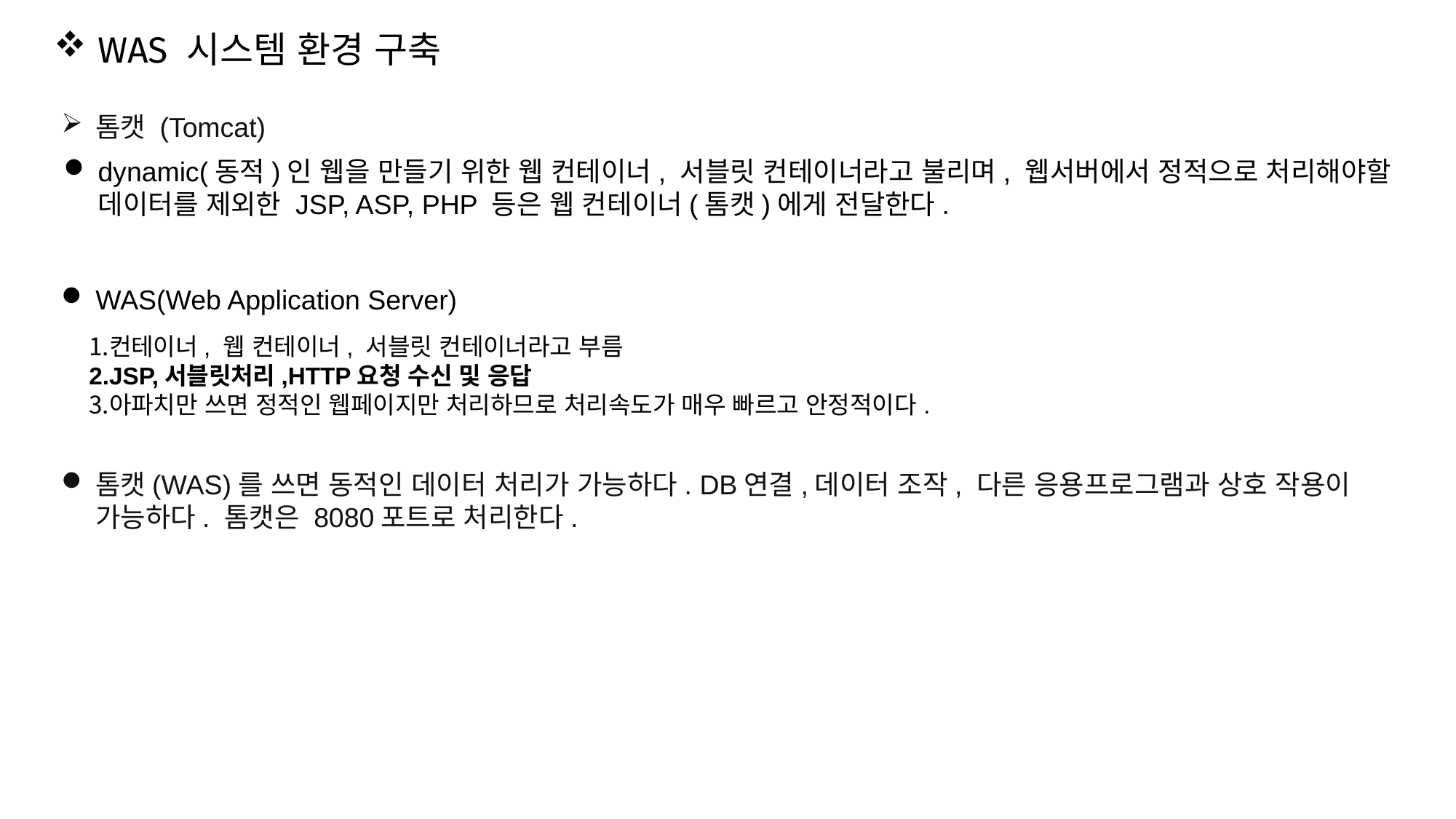

WAS 시스템 환경 구축
톰캣 (Tomcat)
dynamic(동적)인 웹을 만들기 위한 웹 컨테이너, 서블릿 컨테이너라고 불리며, 웹서버에서 정적으로 처리해야할 데이터를 제외한 JSP, ASP, PHP 등은 웹 컨테이너(톰캣)에게 전달한다.
WAS(Web Application Server)
컨테이너, 웹 컨테이너, 서블릿 컨테이너라고 부름
JSP,서블릿처리,HTTP요청 수신 및 응답
아파치만 쓰면 정적인 웹페이지만 처리하므로 처리속도가 매우 빠르고 안정적이다.
톰캣(WAS)를 쓰면 동적인 데이터 처리가 가능하다. DB연결,데이터 조작, 다른 응용프로그램과 상호 작용이 가능하다. 톰캣은 8080포트로 처리한다.